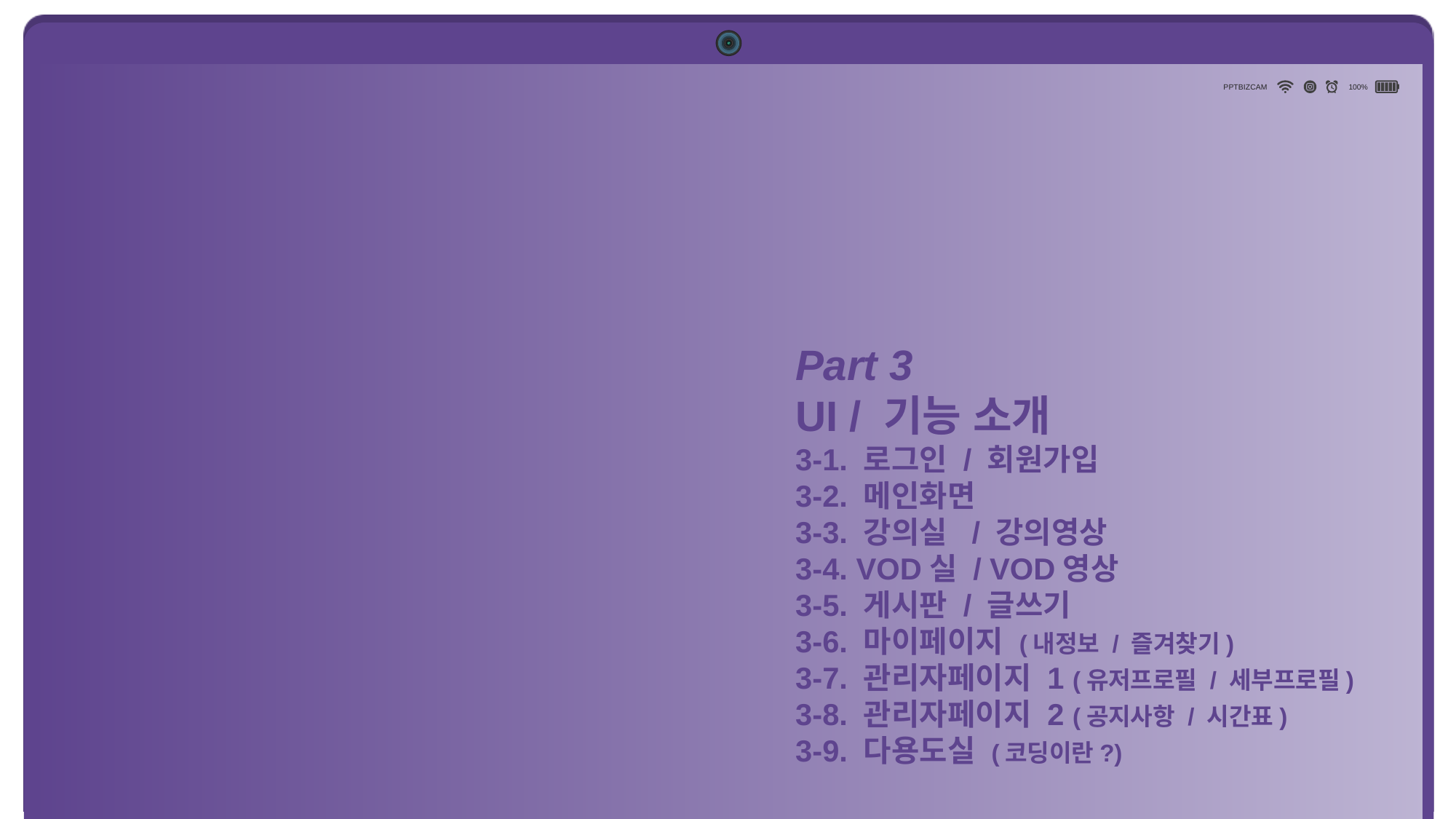

PPTBIZCAM
100%

Part 3
UI / 기능 소개
3-1. 로그인 / 회원가입
3-2. 메인화면
3-3. 강의실  / 강의영상
3-4. VOD실 / VOD영상
3-5. 게시판 / 글쓰기
3-6. 마이페이지 (내정보 / 즐겨찾기)
3-7. 관리자페이지 1 (유저프로필 / 세부프로필)
3-8. 관리자페이지 2 (공지사항 / 시간표)
3-9. 다용도실 (코딩이란?)